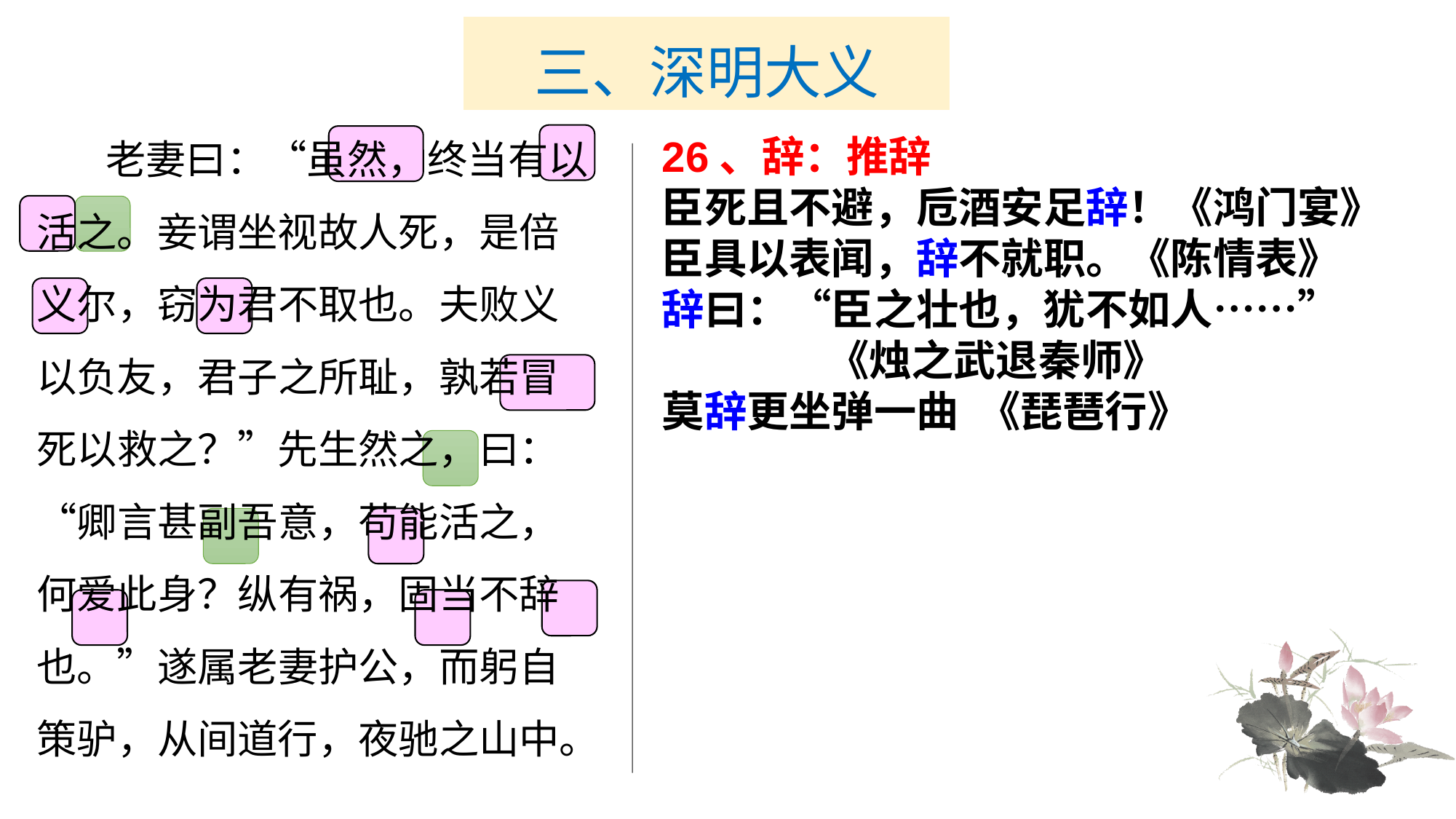

# 三、深明大义
　　老妻曰：“虽然，终当有以活之。妾谓坐视故人死，是倍义尔，窃为君不取也。夫败义以负友，君子之所耻，孰若冒死以救之？”先生然之，曰：“卿言甚副吾意，苟能活之，何爱此身？纵有祸，固当不辞也。”遂属老妻护公，而躬自策驴，从间道行，夜驰之山中。
26、辞：推辞
臣死且不避，卮酒安足辞！《鸿门宴》
臣具以表闻，辞不就职。《陈情表》
辞曰：“臣之壮也，犹不如人……”
                《烛之武退秦师》
莫辞更坐弹一曲  《琵琶行》